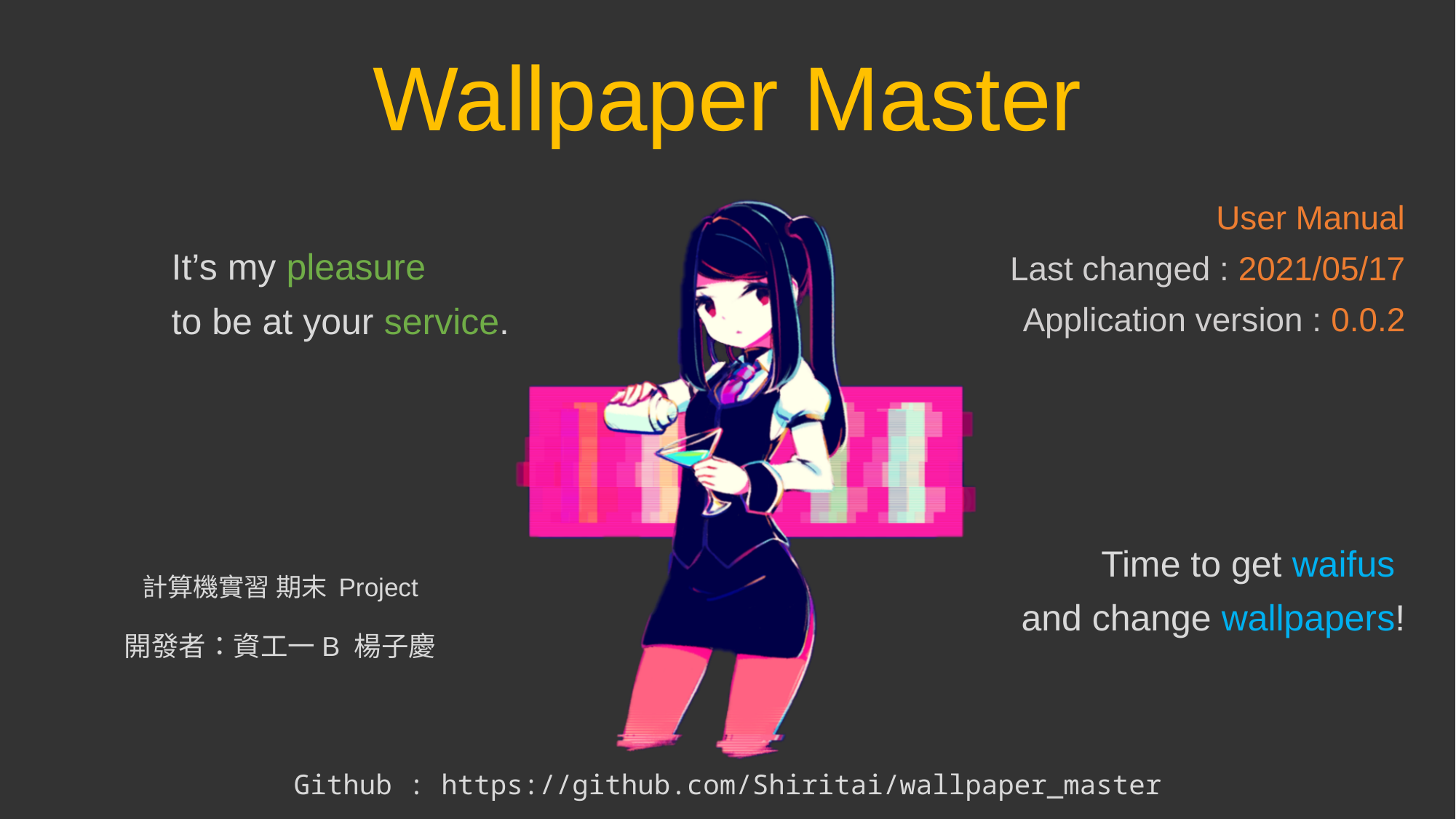

# Wallpaper Master
User Manual
Last changed : 2021/05/17
Application version : 0.0.2
It’s my pleasure
to be at your service.
Time to get waifus
and change wallpapers!
計算機實習 期末 Project
開發者：資工一B 楊子慶
Github : https://github.com/Shiritai/wallpaper_master